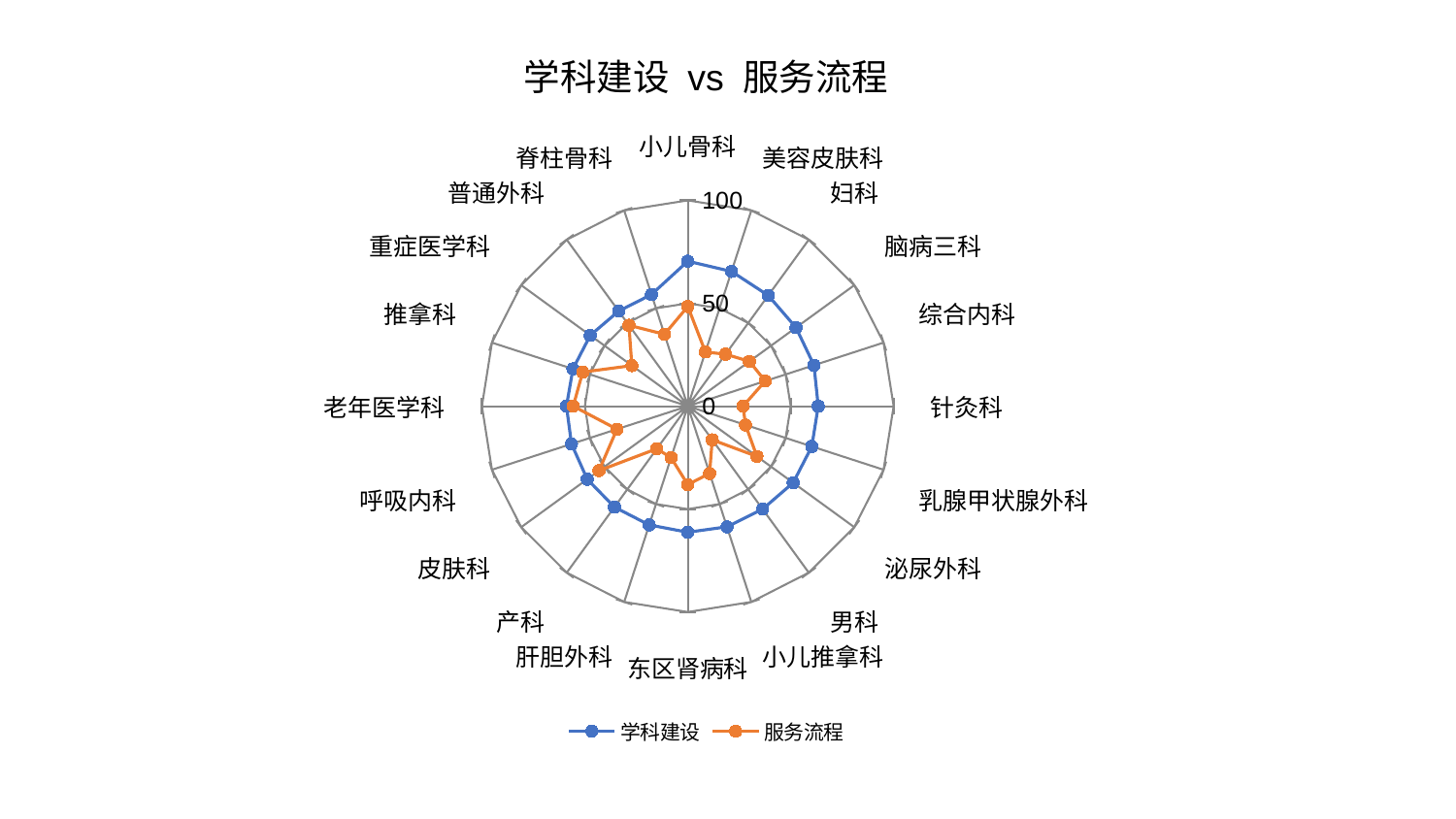

### Chart: 学科建设 vs 服务流程

| Category | 学科建设 | 服务流程 |
|---|---|---|
| 小儿骨科 | 70.44694687556813 | 48.46466326328871 |
| 美容皮肤科 | 68.84705768145612 | 27.70687565090905 |
| 妇科 | 66.53789616386088 | 31.228135609095606 |
| 脑病三科 | 64.98582196038161 | 37.03877025862594 |
| 综合内科 | 64.46121021372925 | 39.56047782937096 |
| 针灸科 | 63.36538302810313 | 26.840999101003323 |
| 乳腺甲状腺外科 | 63.35893416570693 | 29.52023678276774 |
| 泌尿外科 | 63.29581693780488 | 41.52650462791072 |
| 男科 | 61.8564746708856 | 20.22749382808087 |
| 小儿推拿科 | 61.64246507442817 | 34.35962621883389 |
| 东区肾病科 | 61.24933473461942 | 38.12399656772533 |
| 肝胆外科 | 60.667131887189974 | 26.296566654602863 |
| 产科 | 60.619524632074835 | 25.583416062832278 |
| 皮肤科 | 60.384690584893086 | 53.31765325047957 |
| 呼吸内科 | 59.39020480562261 | 36.15390389191474 |
| 老年医学科 | 58.920851701808154 | 55.63858420414532 |
| 推拿科 | 58.64437485886503 | 53.66898752367118 |
| 重症医学科 | 58.55367707413468 | 33.55958273988317 |
| 普通外科 | 57.10736597084745 | 48.606614922765644 |
| 脊柱骨科 | 57.07399970933522 | 36.72154501314414 |
18